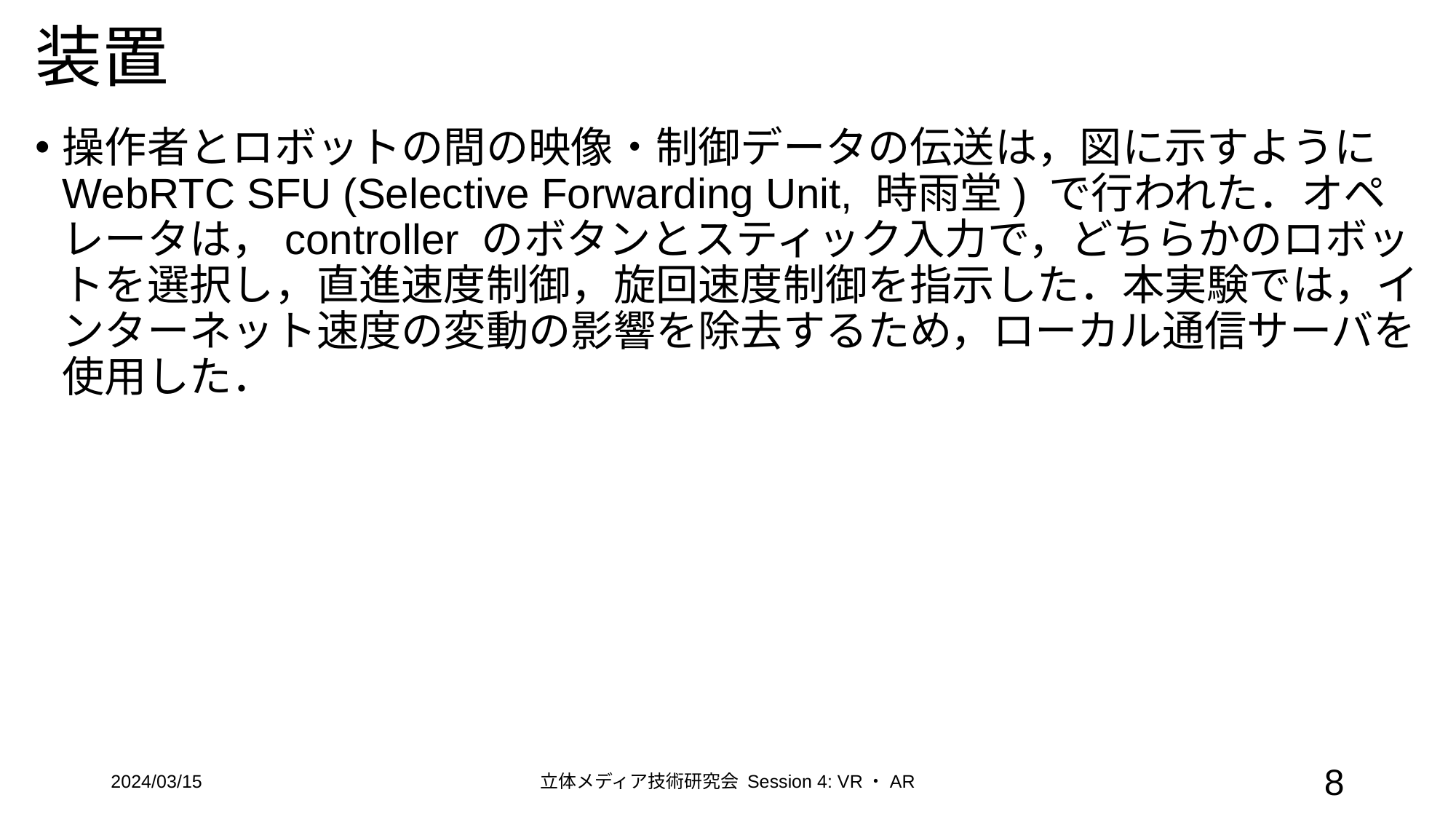

# 装置
操作者とロボットの間の映像・制御データの伝送は，図に示すようにWebRTC SFU (Selective Forwarding Unit, 時雨堂) で行われた．オペレータは，controller のボタンとスティック入力で，どちらかのロボットを選択し，直進速度制御，旋回速度制御を指示した．本実験では，インターネット速度の変動の影響を除去するため，ローカル通信サーバを使用した．
2024/03/15
立体メディア技術研究会 Session 4: VR・AR
8